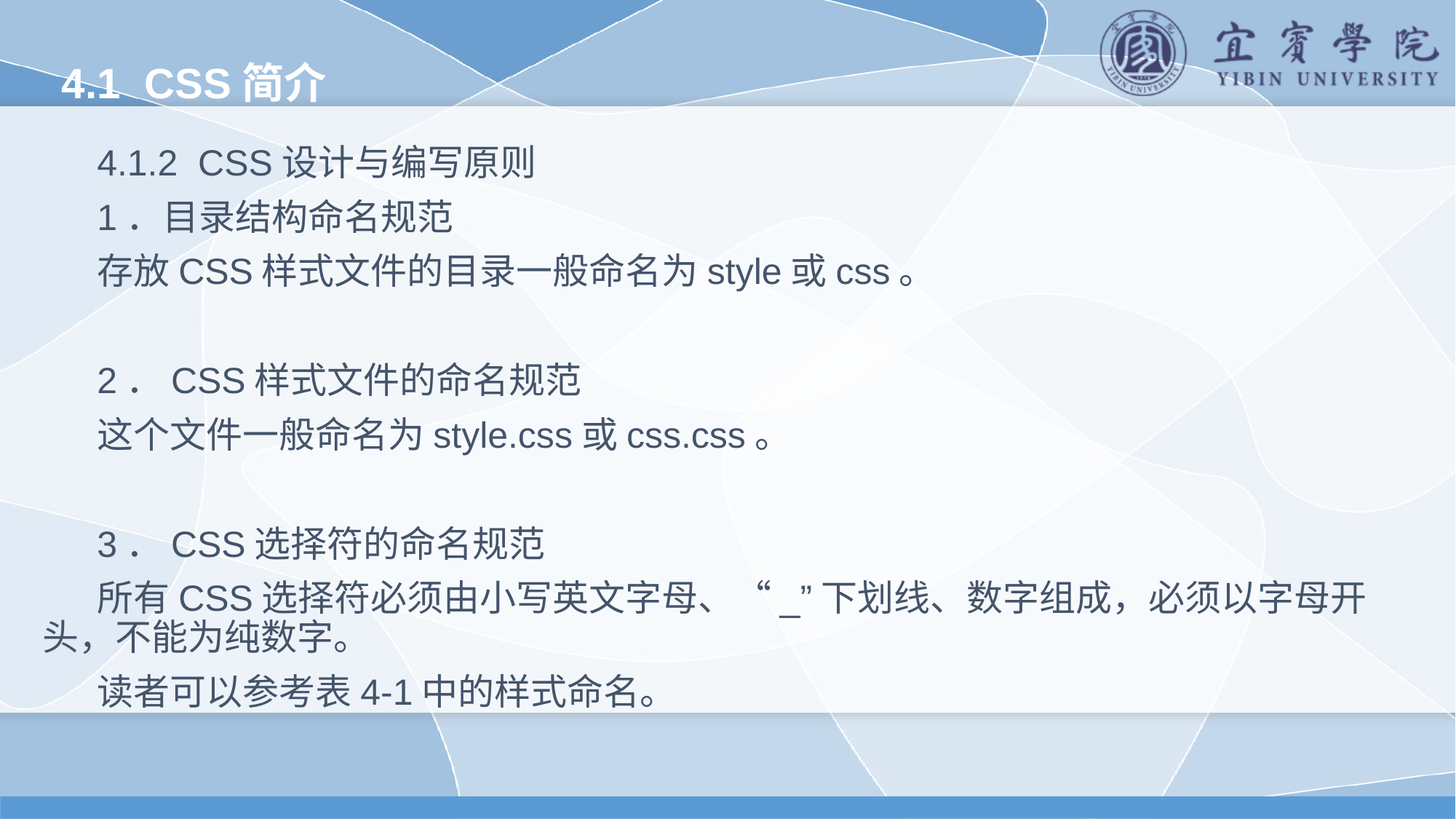

4.1  CSS简介
4.1.2  CSS设计与编写原则
1．目录结构命名规范
存放CSS样式文件的目录一般命名为style或css。

2．CSS样式文件的命名规范
这个文件一般命名为style.css或css.css。

3．CSS选择符的命名规范
所有CSS选择符必须由小写英文字母、“_”下划线、数字组成，必须以字母开头，不能为纯数字。
读者可以参考表4-1中的样式命名。